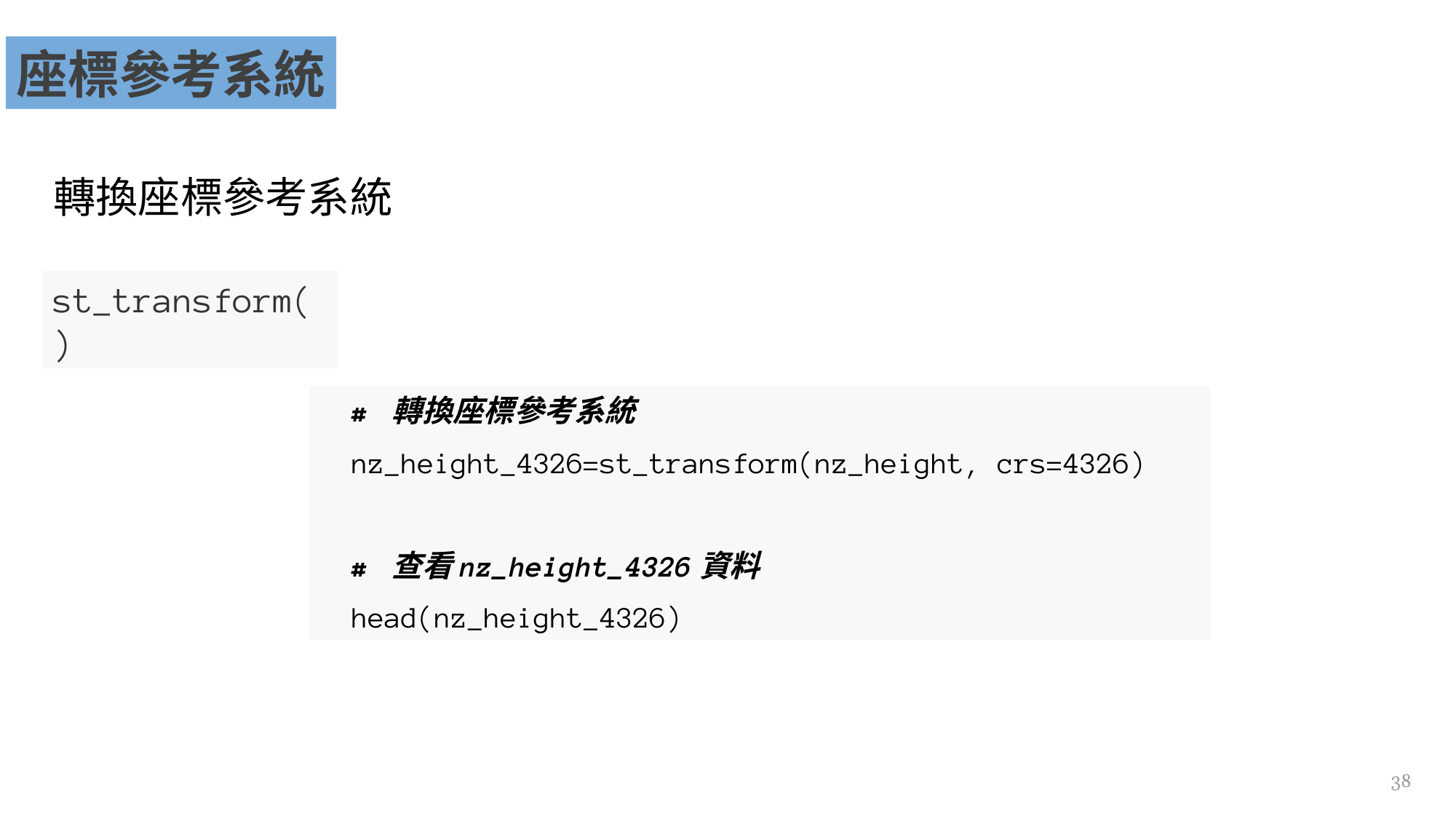

座標參考系統
轉換座標參考系統
st_transform()
# 轉換座標參考系統
nz_height_4326=st_transform(nz_height, crs=4326)

# 查看nz_height_4326資料
head(nz_height_4326)
38